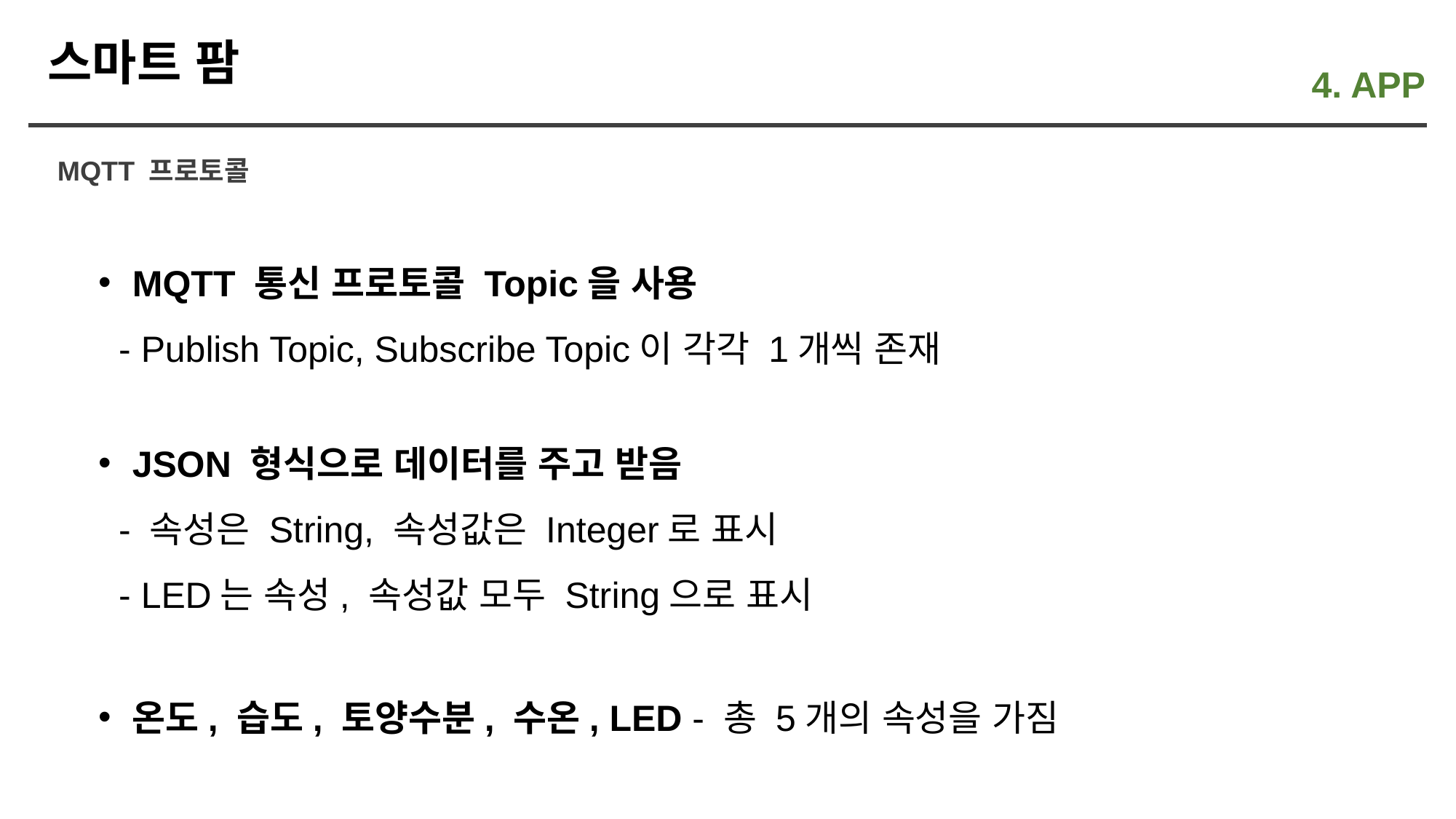

스마트 팜
4. APP
MQTT 프로토콜
MQTT 통신 프로토콜 Topic을 사용
  - Publish Topic, Subscribe Topic이 각각 1개씩 존재
JSON 형식으로 데이터를 주고 받음
  - 속성은 String, 속성값은 Integer로 표시
  - LED는 속성, 속성값 모두 String으로 표시
온도, 습도, 토양수분, 수온, LED - 총 5개의 속성을 가짐